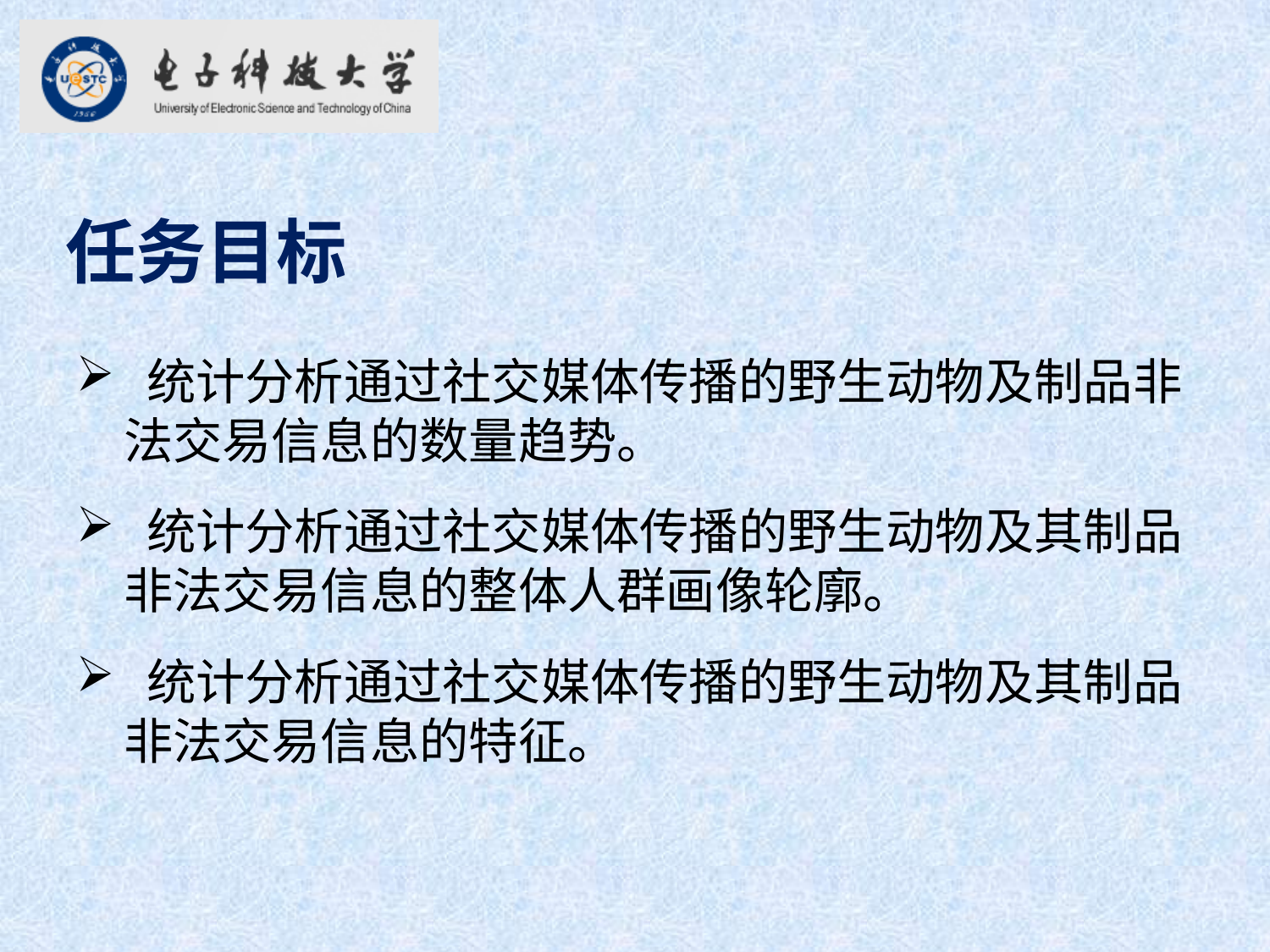

任务目标

 统计分析通过社交媒体传播的野生动物及制品非法交易信息的数量趋势。
 统计分析通过社交媒体传播的野生动物及其制品非法交易信息的整体人群画像轮廓。
 统计分析通过社交媒体传播的野生动物及其制品非法交易信息的特征。